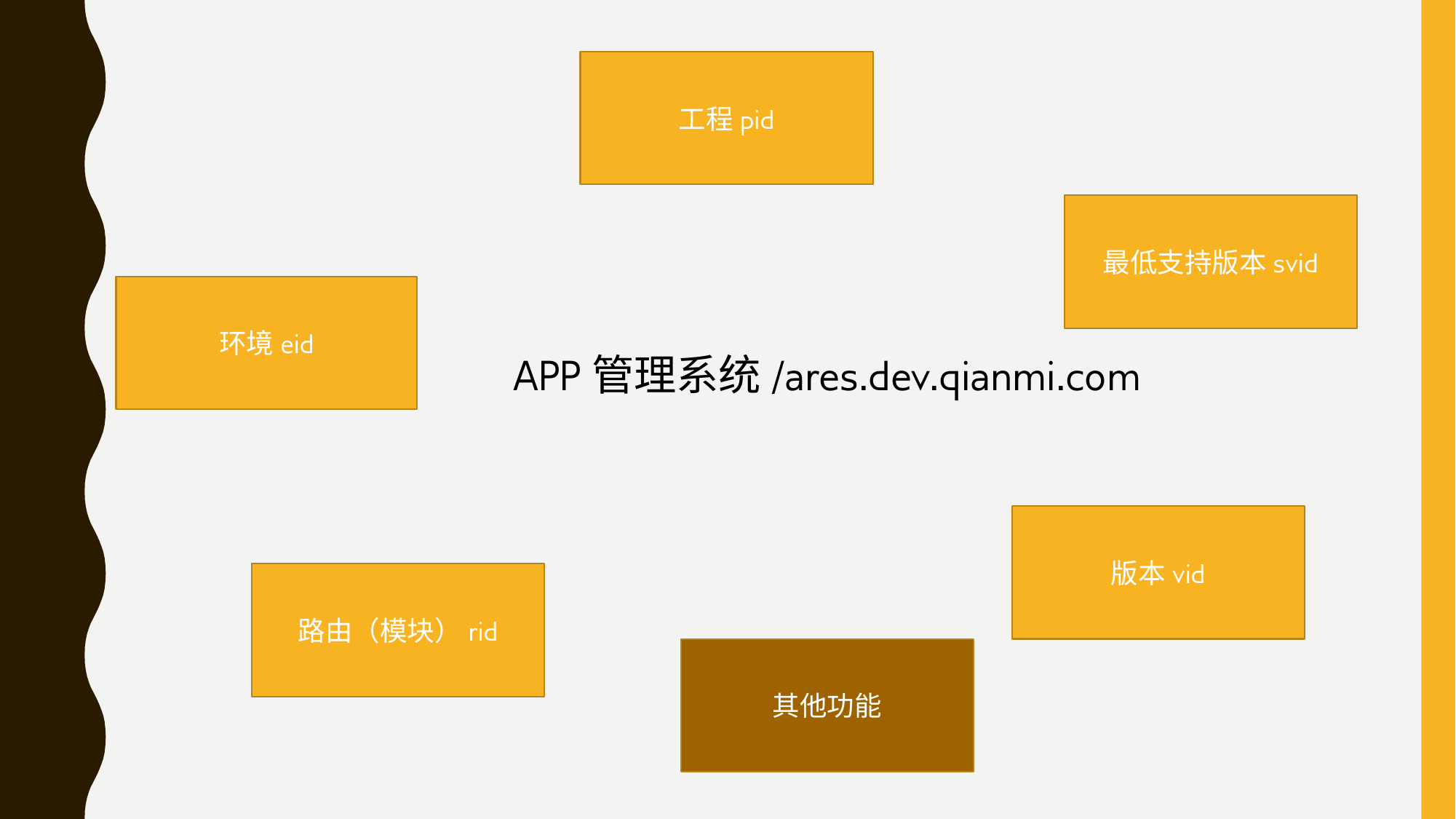

工程pid
最低支持版本svid
环境eid
APP管理系统/ares.dev.qianmi.com
版本vid
路由（模块）rid
其他功能